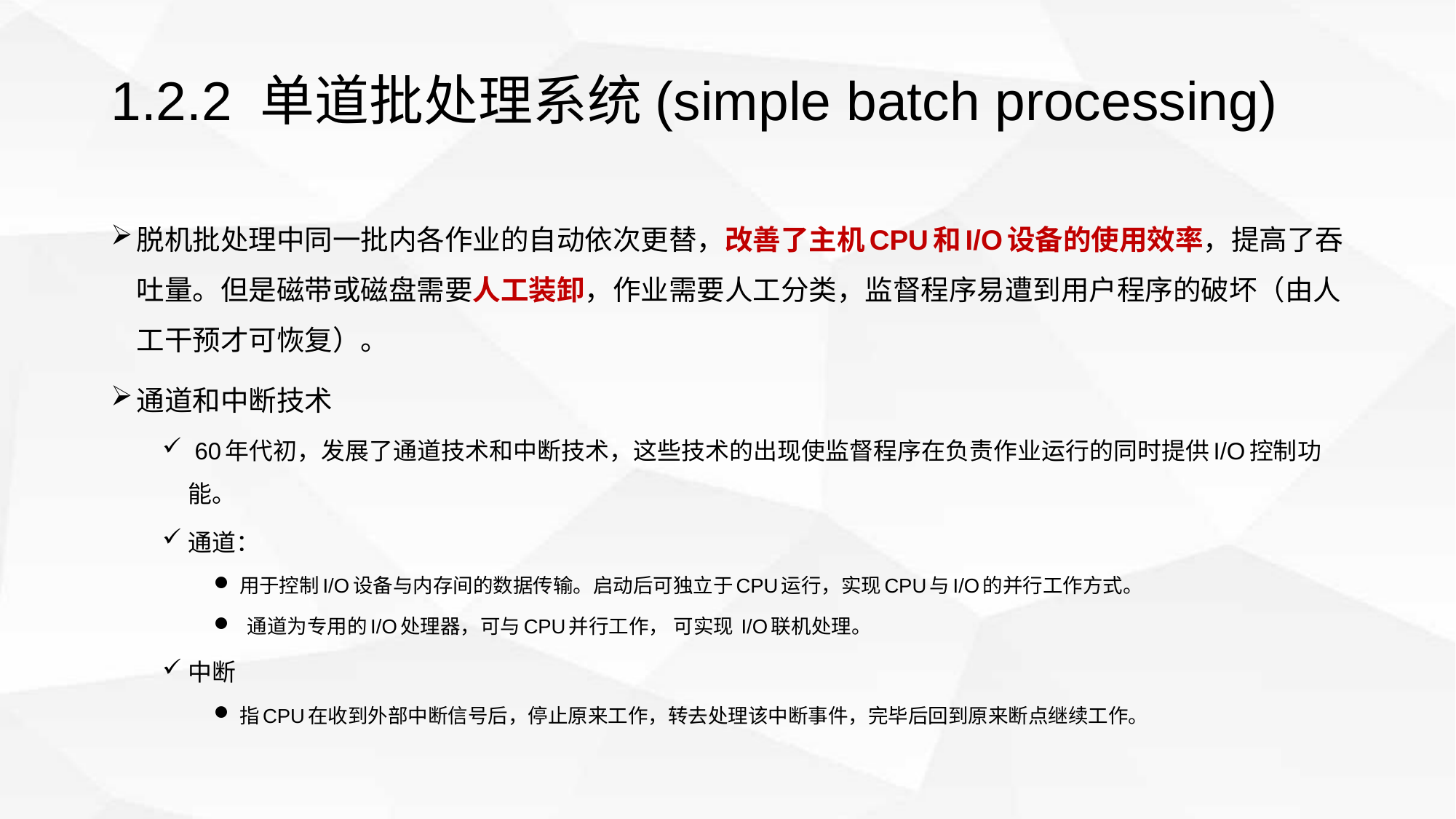

# 1.2.2 单道批处理系统(simple batch processing)
脱机批处理中同一批内各作业的自动依次更替，改善了主机CPU和I/O设备的使用效率，提高了吞吐量。但是磁带或磁盘需要人工装卸，作业需要人工分类，监督程序易遭到用户程序的破坏（由人工干预才可恢复）。
通道和中断技术
 60年代初，发展了通道技术和中断技术，这些技术的出现使监督程序在负责作业运行的同时提供I/O控制功能。
通道：
用于控制I/O设备与内存间的数据传输。启动后可独立于CPU运行，实现CPU与I/O的并行工作方式。
 通道为专用的I/O处理器，可与CPU并行工作， 可实现 I/O联机处理。
中断
指CPU在收到外部中断信号后，停止原来工作，转去处理该中断事件，完毕后回到原来断点继续工作。